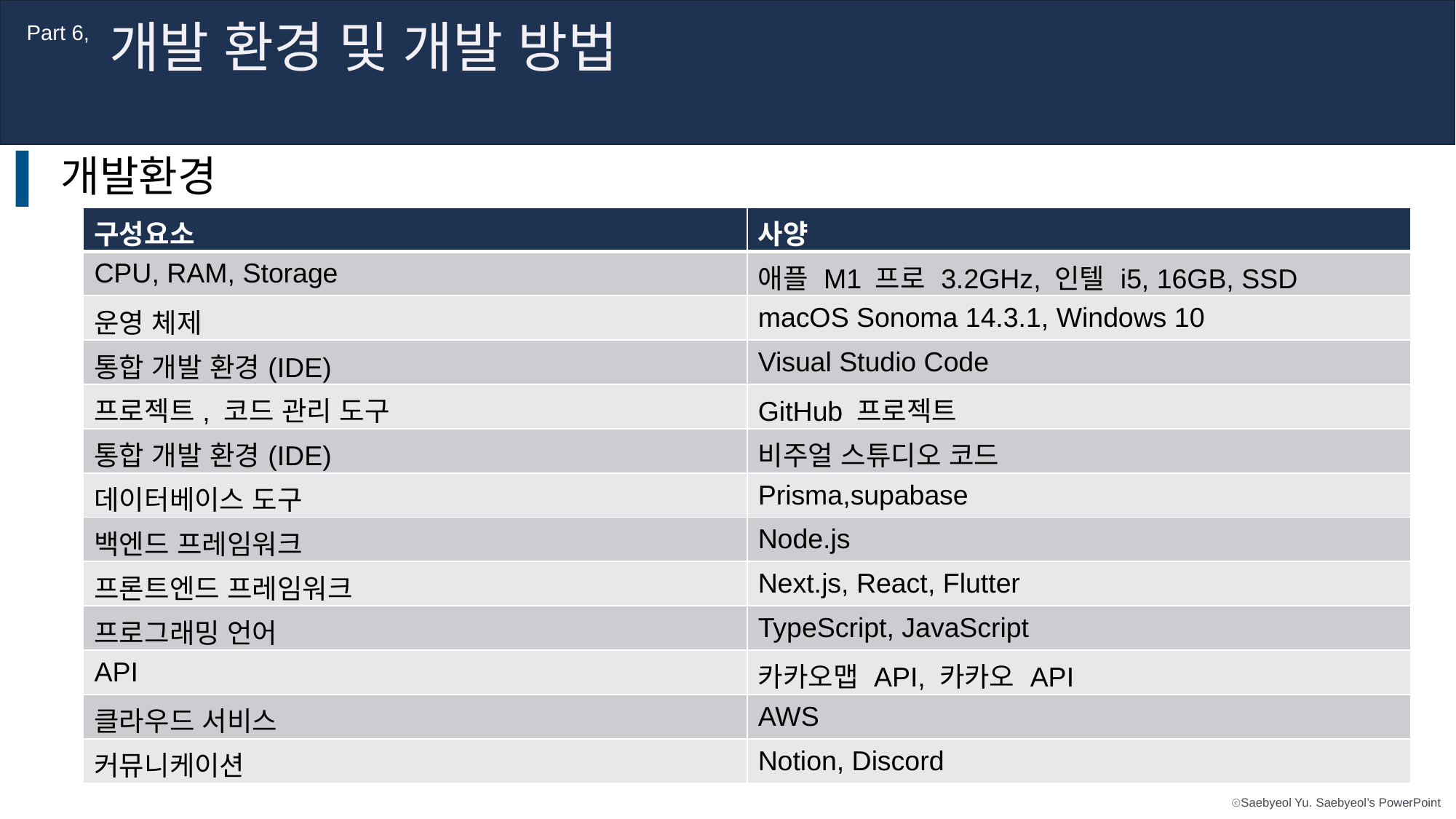

개발 환경 및 개발 방법

Part 6,
개발환경

| 구성요소 | 사양 |
| --- | --- |
| CPU, RAM, Storage | 애플 M1 프로 3.2GHz, 인텔 i5, 16GB, SSD |
| 운영 체제 | macOS Sonoma 14.3.1, Windows 10 |
| 통합 개발 환경(IDE) | Visual Studio Code |
| 프로젝트, 코드 관리 도구 | GitHub 프로젝트 |
| 통합 개발 환경(IDE) | 비주얼 스튜디오 코드 |
| 데이터베이스 도구 | Prisma,supabase |
| 백엔드 프레임워크 | Node.js |
| 프론트엔드 프레임워크 | Next.js, React, Flutter |
| 프로그래밍 언어 | TypeScript, JavaScript |
| API | 카카오맵 API, 카카오 API |
| 클라우드 서비스 | AWS |
| 커뮤니케이션 | Notion, Discord |